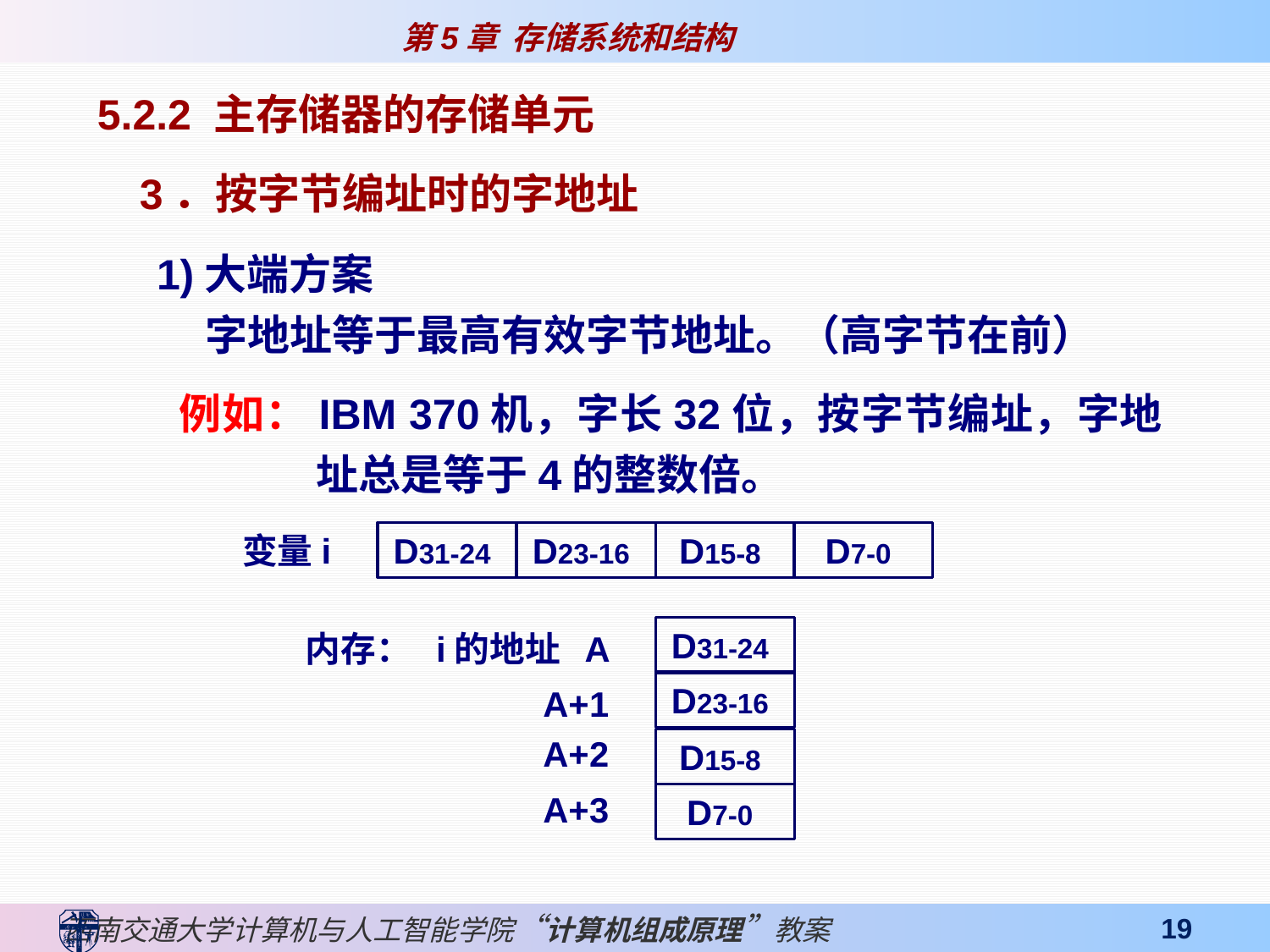

5.2.2 主存储器的存储单元
3．按字节编址时的字地址
1)大端方案
    字地址等于最高有效字节地址。（高字节在前）
例如：IBM 370机，字长32位，按字节编址，字地址总是等于4的整数倍。
变量i
D31-24
D23-16
D15-8
D7-0
D31-24
内存：  i的地址  A
D23-16
A+1
A+2
D15-8
A+3
D7-0